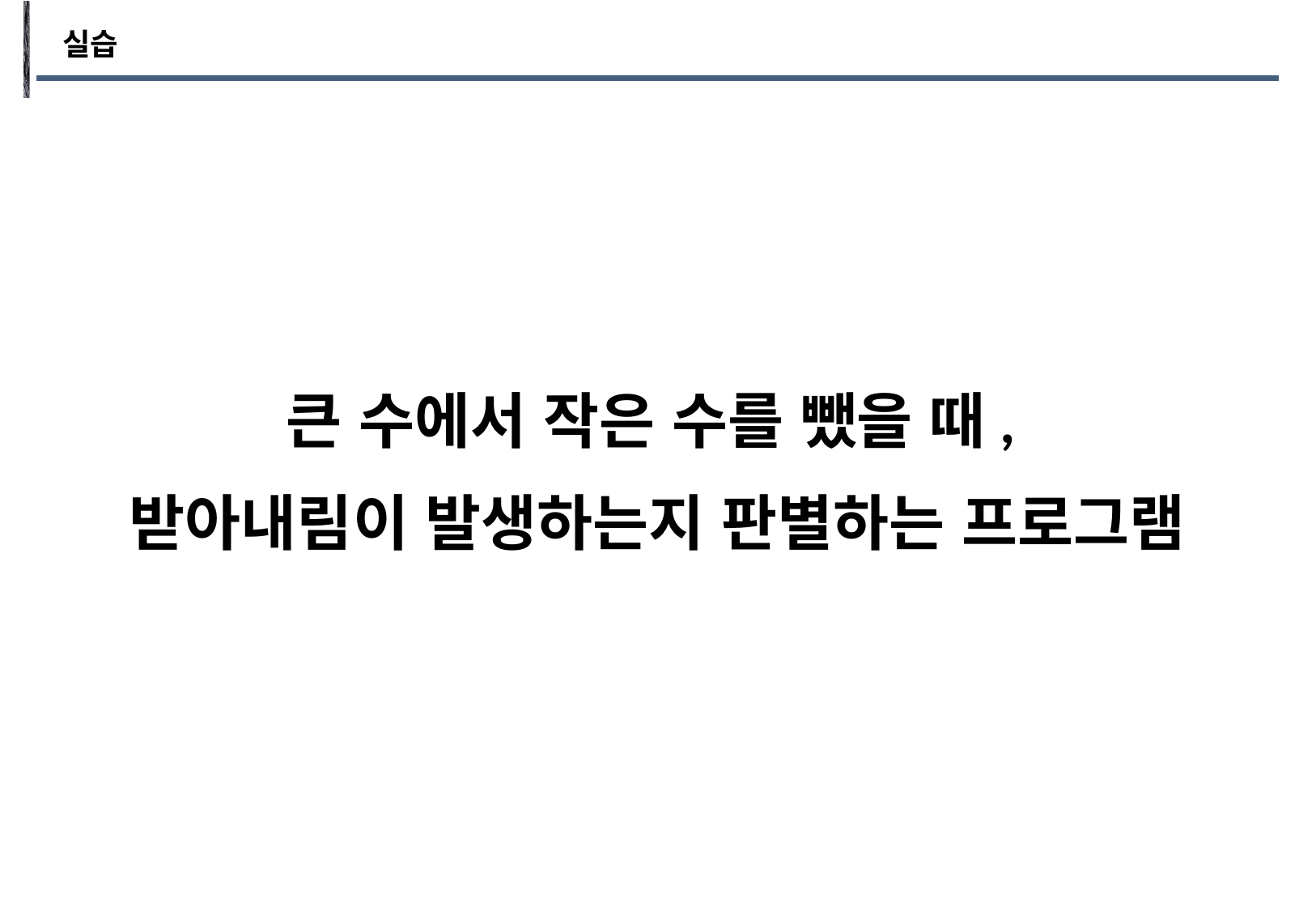

실습

큰 수에서 작은 수를 뺐을 때,
받아내림이 발생하는지 판별하는 프로그램